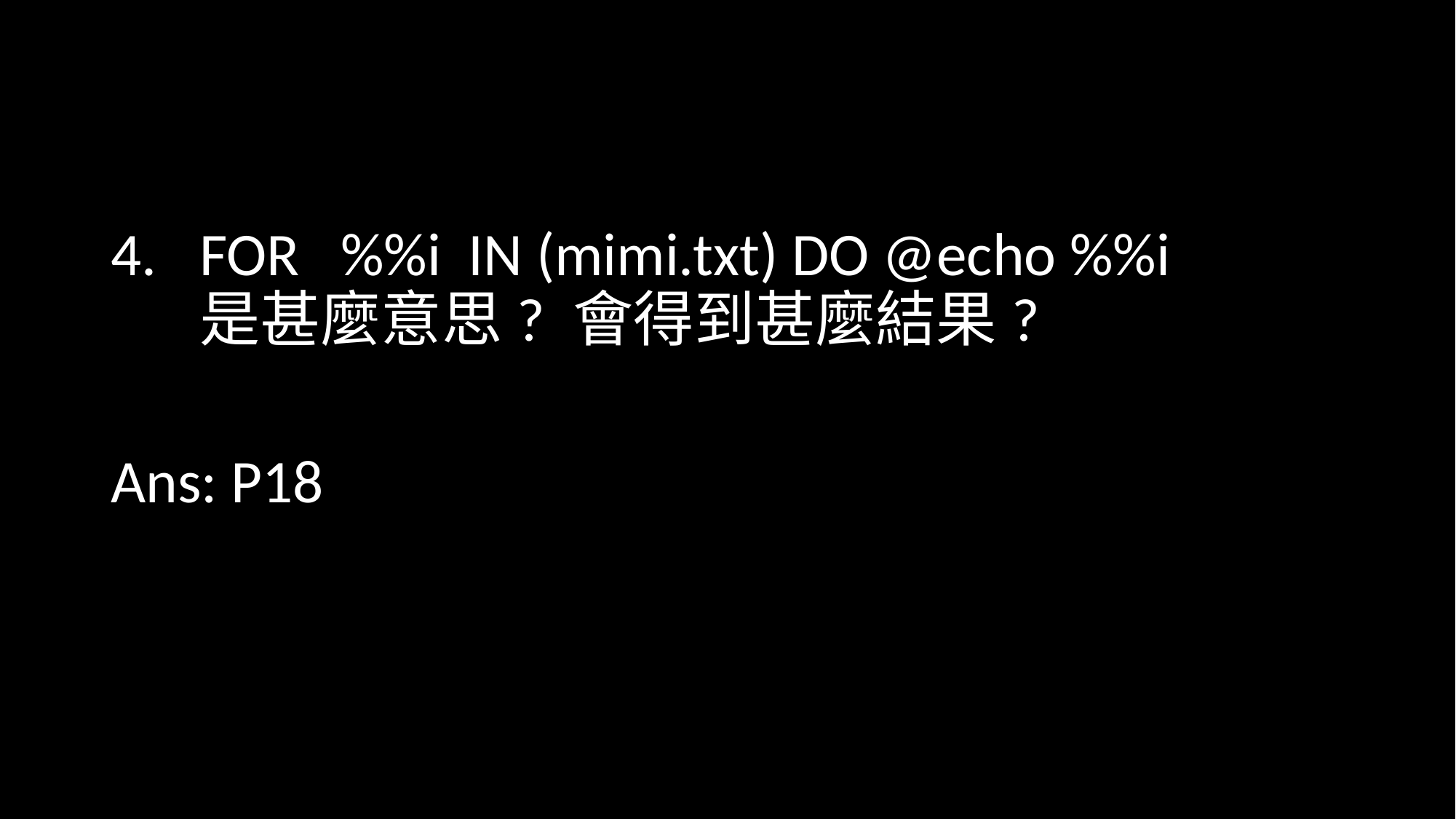

#
FOR   %%i  IN (mimi.txt) DO @echo %%i
是甚麼意思? 會得到甚麼結果?

Ans: P18